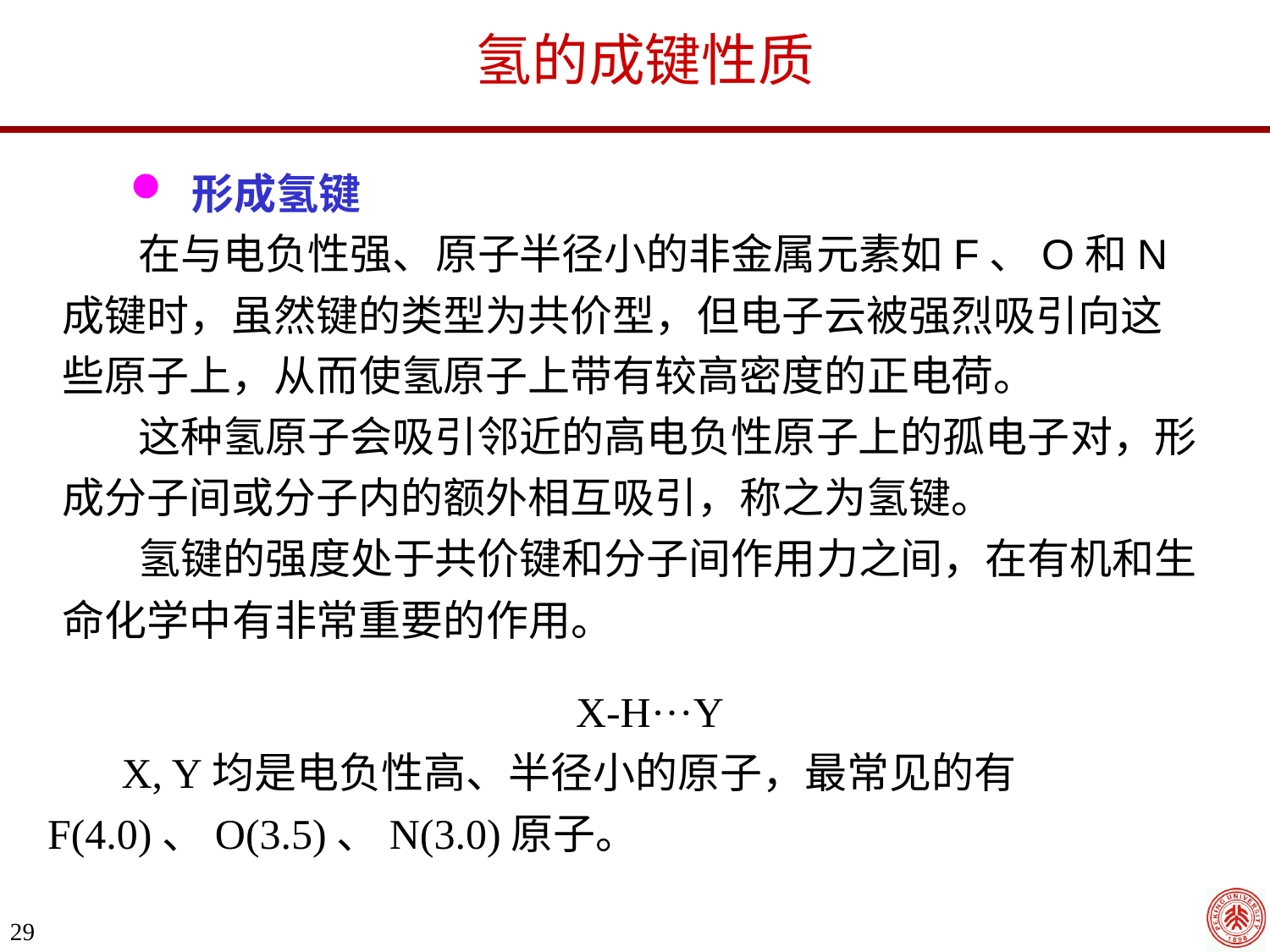

氢的成键性质

 形成氢键
   在与电负性强、原子半径小的非金属元素如F、O和N成键时，虽然键的类型为共价型，但电子云被强烈吸引向这些原子上，从而使氢原子上带有较高密度的正电荷。
   这种氢原子会吸引邻近的高电负性原子上的孤电子对，形成分子间或分子内的额外相互吸引，称之为氢键。
   氢键的强度处于共价键和分子间作用力之间，在有机和生命化学中有非常重要的作用。
X-H···Y
       X, Y均是电负性高、半径小的原子，最常见的有F(4.0)、O(3.5)、N(3.0)原子。
29